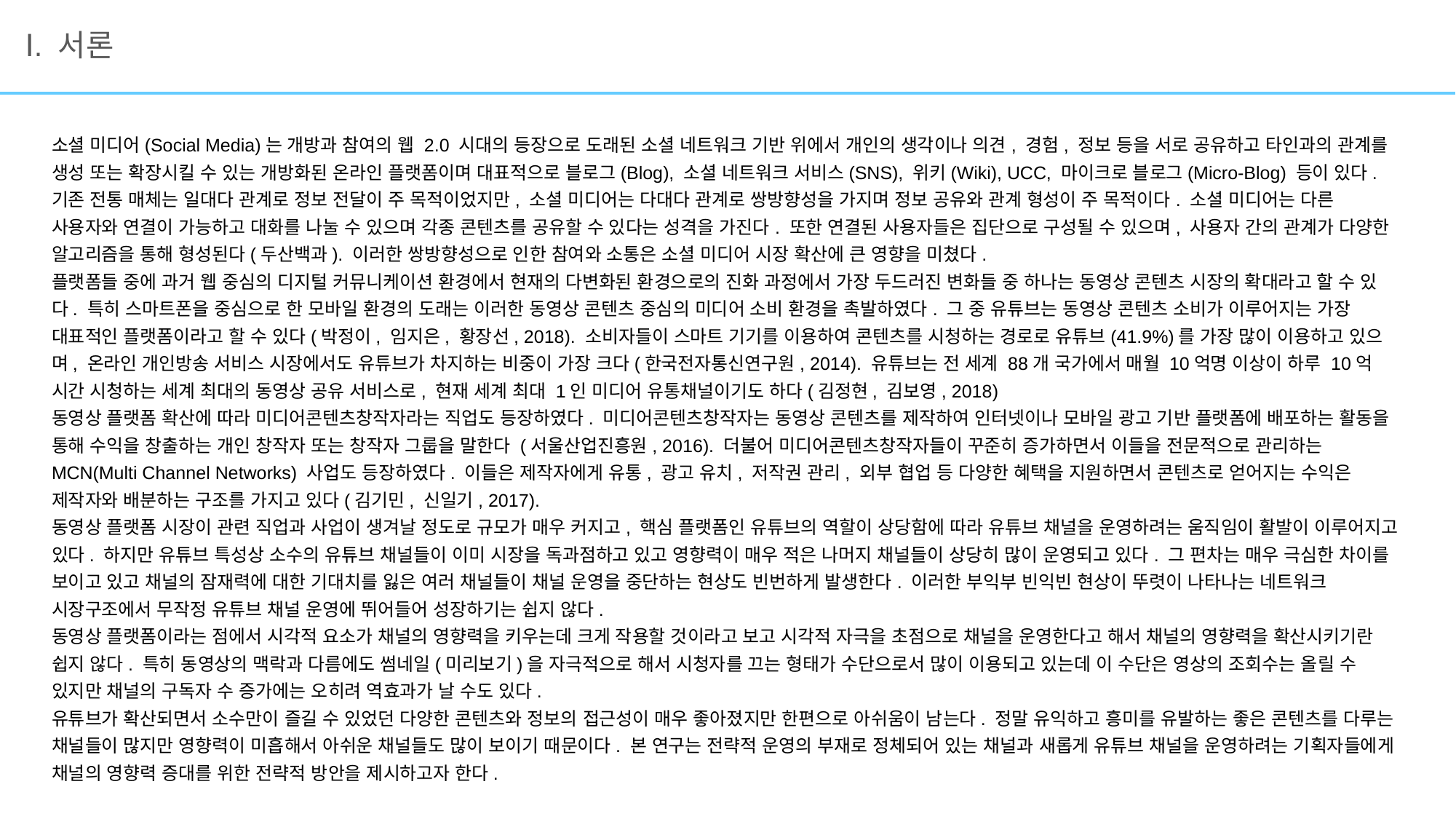

Ⅰ. 서론
소셜 미디어(Social Media)는 개방과 참여의 웹 2.0 시대의 등장으로 도래된 소셜 네트워크 기반 위에서 개인의 생각이나 의견, 경험, 정보 등을 서로 공유하고 타인과의 관계를 생성 또는 확장시킬 수 있는 개방화된 온라인 플랫폼이며 대표적으로 블로그(Blog), 소셜 네트워크 서비스(SNS), 위키(Wiki), UCC, 마이크로 블로그(Micro-Blog) 등이 있다. 기존 전통 매체는 일대다 관계로 정보 전달이 주 목적이었지만, 소셜 미디어는 다대다 관계로 쌍방향성을 가지며 정보 공유와 관계 형성이 주 목적이다. 소셜 미디어는 다른 사용자와 연결이 가능하고 대화를 나눌 수 있으며 각종 콘텐츠를 공유할 수 있다는 성격을 가진다. 또한 연결된 사용자들은 집단으로 구성될 수 있으며, 사용자 간의 관계가 다양한 알고리즘을 통해 형성된다(두산백과). 이러한 쌍방향성으로 인한 참여와 소통은 소셜 미디어 시장 확산에 큰 영향을 미쳤다.
플랫폼들 중에 과거 웹 중심의 디지털 커뮤니케이션 환경에서 현재의 다변화된 환경으로의 진화 과정에서 가장 두드러진 변화들 중 하나는 동영상 콘텐츠 시장의 확대라고 할 수 있다. 특히 스마트폰을 중심으로 한 모바일 환경의 도래는 이러한 동영상 콘텐츠 중심의 미디어 소비 환경을 촉발하였다. 그 중 유튜브는 동영상 콘텐츠 소비가 이루어지는 가장 대표적인 플랫폼이라고 할 수 있다(박정이, 임지은, 황장선, 2018). 소비자들이 스마트 기기를 이용하여 콘텐츠를 시청하는 경로로 유튜브(41.9%)를 가장 많이 이용하고 있으며, 온라인 개인방송 서비스 시장에서도 유튜브가 차지하는 비중이 가장 크다(한국전자통신연구원, 2014). 유튜브는 전 세계 88개 국가에서 매월 10억명 이상이 하루 10억 시간 시청하는 세계 최대의 동영상 공유 서비스로, 현재 세계 최대 1인 미디어 유통채널이기도 하다(김정현, 김보영, 2018)
동영상 플랫폼 확산에 따라 미디어콘텐츠창작자라는 직업도 등장하였다. 미디어콘텐츠창작자는 동영상 콘텐츠를 제작하여 인터넷이나 모바일 광고 기반 플랫폼에 배포하는 활동을 통해 수익을 창출하는 개인 창작자 또는 창작자 그룹을 말한다 (서울산업진흥원, 2016). 더불어 미디어콘텐츠창작자들이 꾸준히 증가하면서 이들을 전문적으로 관리하는 MCN(Multi Channel Networks) 사업도 등장하였다. 이들은 제작자에게 유통, 광고 유치, 저작권 관리, 외부 협업 등 다양한 혜택을 지원하면서 콘텐츠로 얻어지는 수익은 제작자와 배분하는 구조를 가지고 있다(김기민, 신일기, 2017).
동영상 플랫폼 시장이 관련 직업과 사업이 생겨날 정도로 규모가 매우 커지고, 핵심 플랫폼인 유튜브의 역할이 상당함에 따라 유튜브 채널을 운영하려는 움직임이 활발이 이루어지고 있다. 하지만 유튜브 특성상 소수의 유튜브 채널들이 이미 시장을 독과점하고 있고 영향력이 매우 적은 나머지 채널들이 상당히 많이 운영되고 있다. 그 편차는 매우 극심한 차이를 보이고 있고 채널의 잠재력에 대한 기대치를 잃은 여러 채널들이 채널 운영을 중단하는 현상도 빈번하게 발생한다. 이러한 부익부 빈익빈 현상이 뚜렷이 나타나는 네트워크 시장구조에서 무작정 유튜브 채널 운영에 뛰어들어 성장하기는 쉽지 않다.
동영상 플랫폼이라는 점에서 시각적 요소가 채널의 영향력을 키우는데 크게 작용할 것이라고 보고 시각적 자극을 초점으로 채널을 운영한다고 해서 채널의 영향력을 확산시키기란 쉽지 않다. 특히 동영상의 맥락과 다름에도 썸네일(미리보기)을 자극적으로 해서 시청자를 끄는 형태가 수단으로서 많이 이용되고 있는데 이 수단은 영상의 조회수는 올릴 수 있지만 채널의 구독자 수 증가에는 오히려 역효과가 날 수도 있다.
유튜브가 확산되면서 소수만이 즐길 수 있었던 다양한 콘텐츠와 정보의 접근성이 매우 좋아졌지만 한편으로 아쉬움이 남는다. 정말 유익하고 흥미를 유발하는 좋은 콘텐츠를 다루는 채널들이 많지만 영향력이 미흡해서 아쉬운 채널들도 많이 보이기 때문이다. 본 연구는 전략적 운영의 부재로 정체되어 있는 채널과 새롭게 유튜브 채널을 운영하려는 기획자들에게 채널의 영향력 증대를 위한 전략적 방안을 제시하고자 한다.